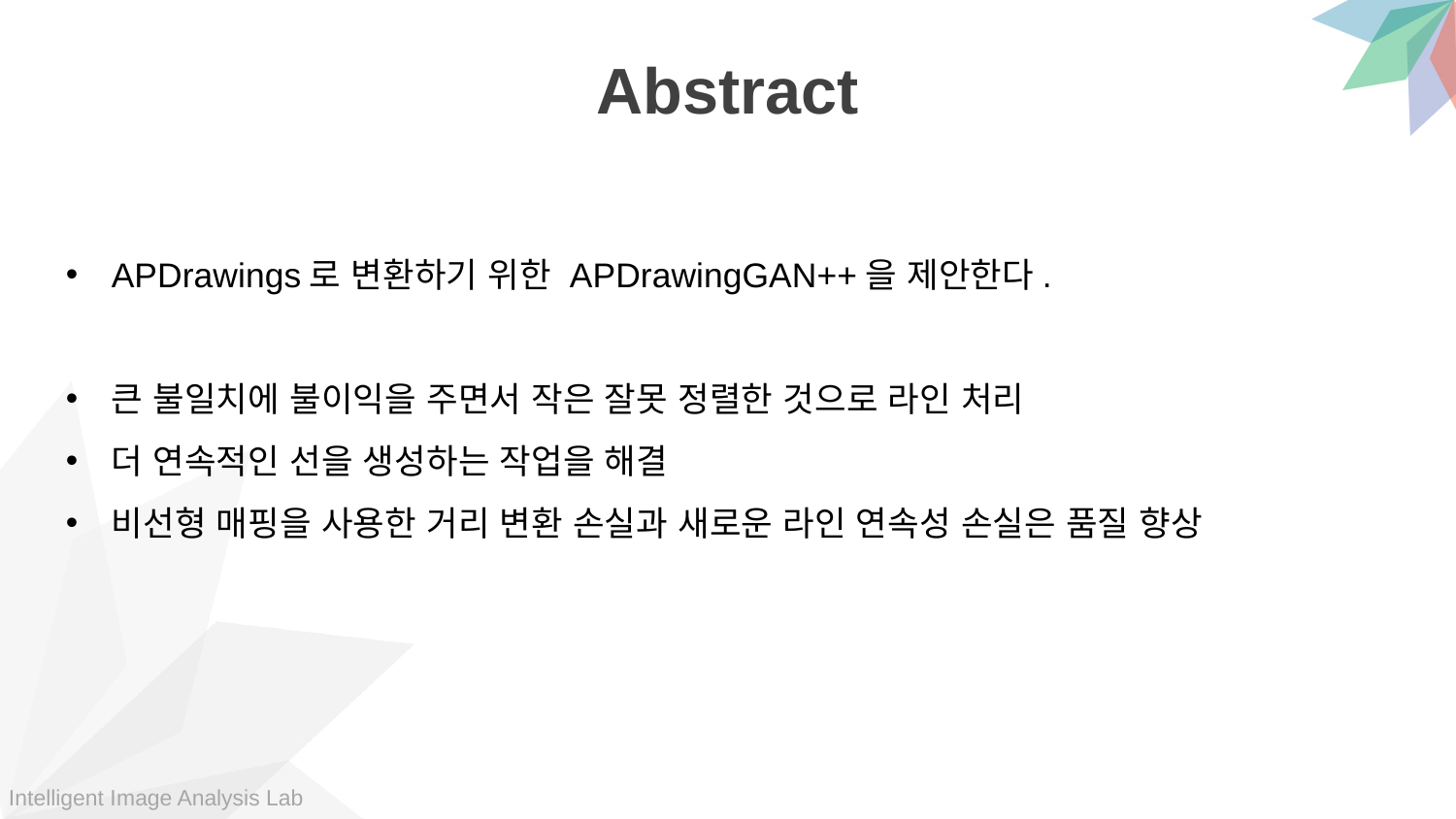

Abstract
APDrawings로 변환하기 위한 APDrawingGAN++을 제안한다.

큰 불일치에 불이익을 주면서 작은 잘못 정렬한 것으로 라인 처리
더 연속적인 선을 생성하는 작업을 해결
비선형 매핑을 사용한 거리 변환 손실과 새로운 라인 연속성 손실은 품질 향상